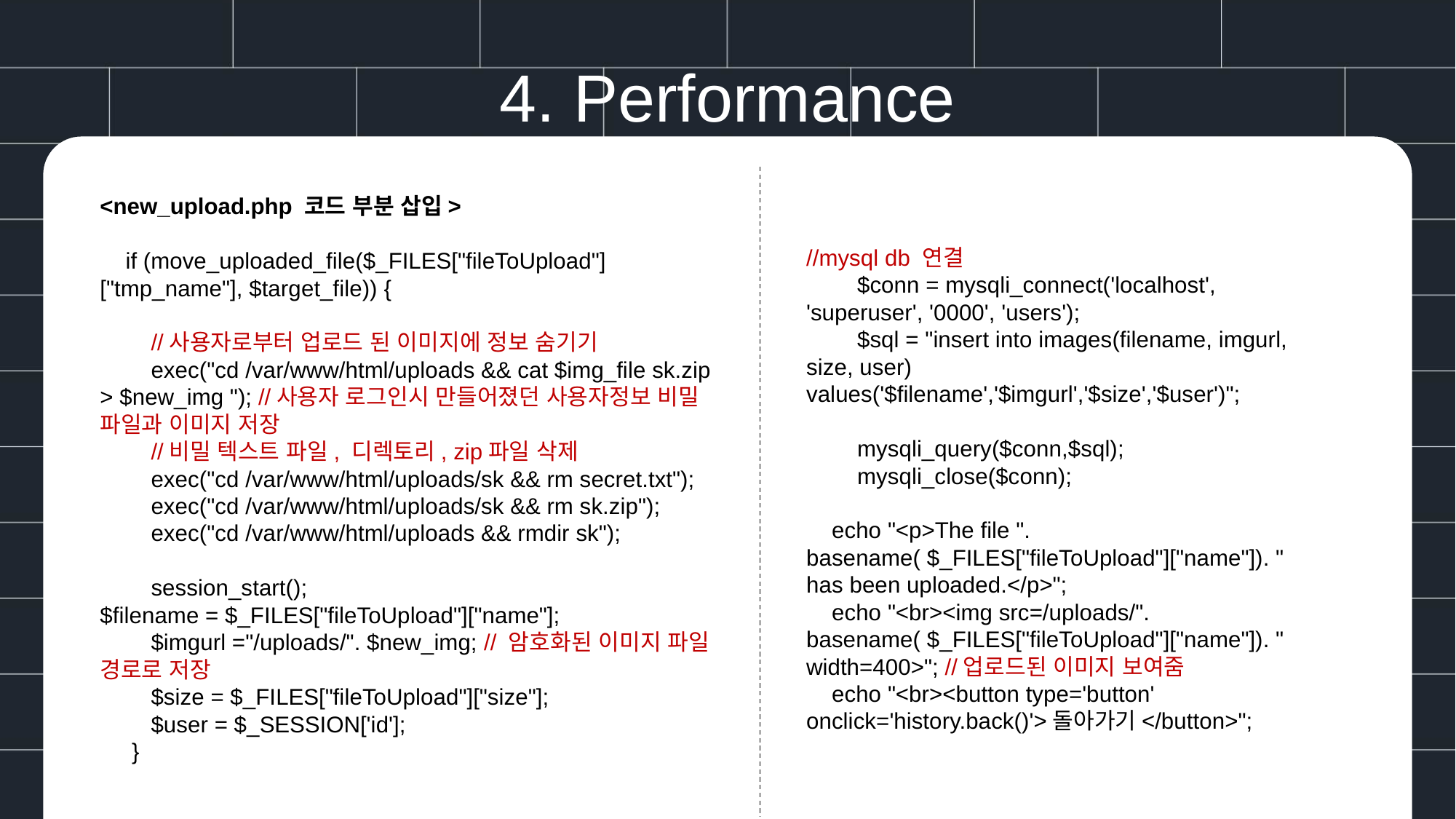

4. Performance
<new_upload.php 코드 부분 삽입>

    if (move_uploaded_file($_FILES["fileToUpload"]["tmp_name"], $target_file)) {

        //사용자로부터 업로드 된 이미지에 정보 숨기기
        exec("cd /var/www/html/uploads && cat $img_file sk.zip > $new_img "); //사용자 로그인시 만들어졌던 사용자정보 비밀 파일과 이미지 저장
        //비밀 텍스트 파일, 디렉토리, zip파일 삭제
        exec("cd /var/www/html/uploads/sk && rm secret.txt");
        exec("cd /var/www/html/uploads/sk && rm sk.zip");
        exec("cd /var/www/html/uploads && rmdir sk");

        session_start();
$filename = $_FILES["fileToUpload"]["name"];
        $imgurl ="/uploads/". $new_img; // 암호화된 이미지 파일 경로로 저장
        $size = $_FILES["fileToUpload"]["size"];
        $user = $_SESSION['id'];
     }

//mysql db 연결
        $conn = mysqli_connect('localhost', 'superuser', '0000', 'users');
        $sql = "insert into images(filename, imgurl, size, user) values('$filename','$imgurl','$size','$user')";

        mysqli_query($conn,$sql);
        mysqli_close($conn);

    echo "<p>The file ". basename( $_FILES["fileToUpload"]["name"]). " has been uploaded.</p>";
    echo "<br><img src=/uploads/". basename( $_FILES["fileToUpload"]["name"]). " width=400>"; //업로드된 이미지 보여줌
    echo "<br><button type='button' onclick='history.back()'>돌아가기</button>";